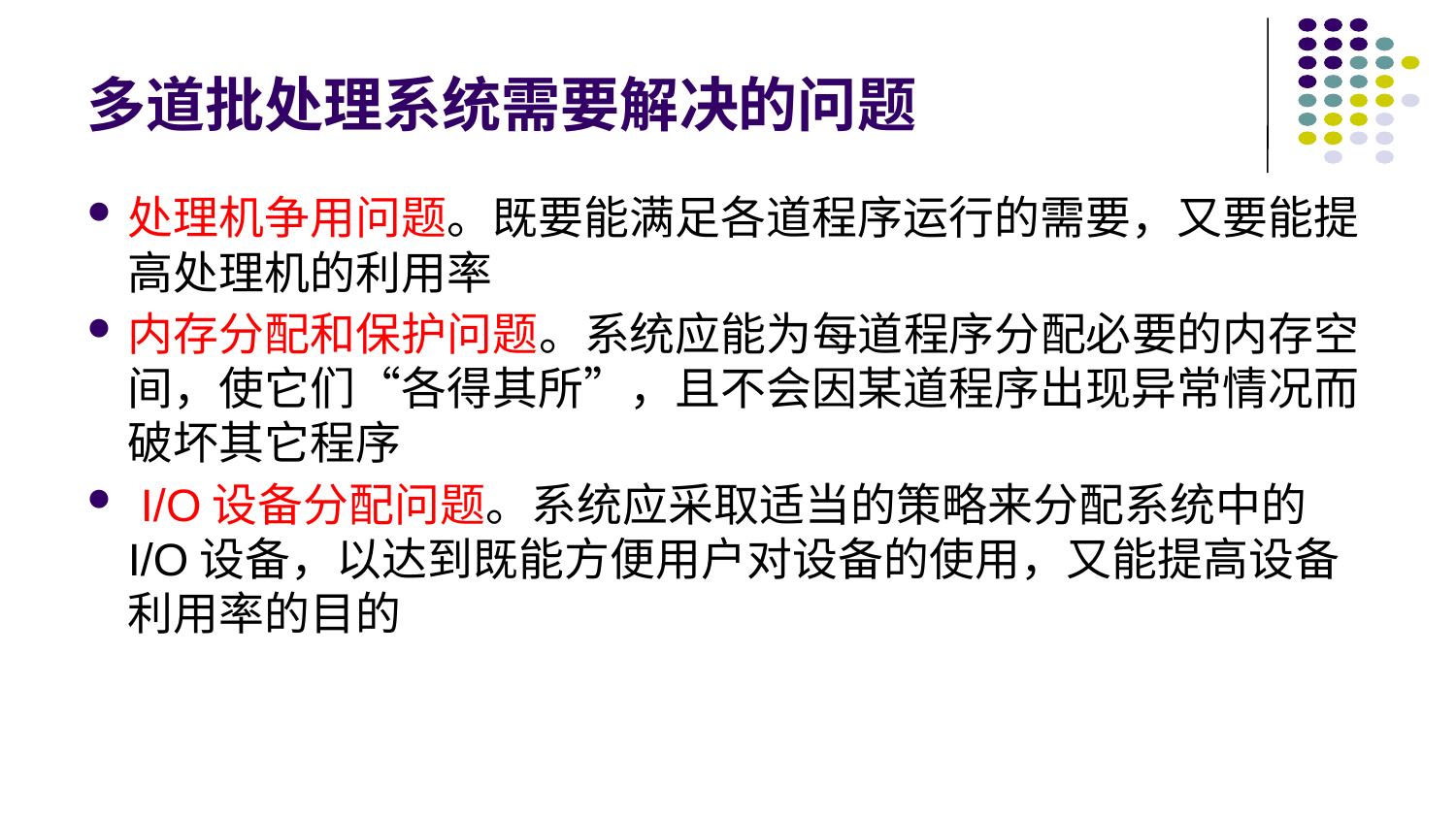

# 多道批处理系统需要解决的问题
处理机争用问题。既要能满足各道程序运行的需要，又要能提高处理机的利用率
内存分配和保护问题。系统应能为每道程序分配必要的内存空间，使它们“各得其所”，且不会因某道程序出现异常情况而破坏其它程序
 I/O设备分配问题。系统应采取适当的策略来分配系统中的I/O设备，以达到既能方便用户对设备的使用，又能提高设备利用率的目的
27